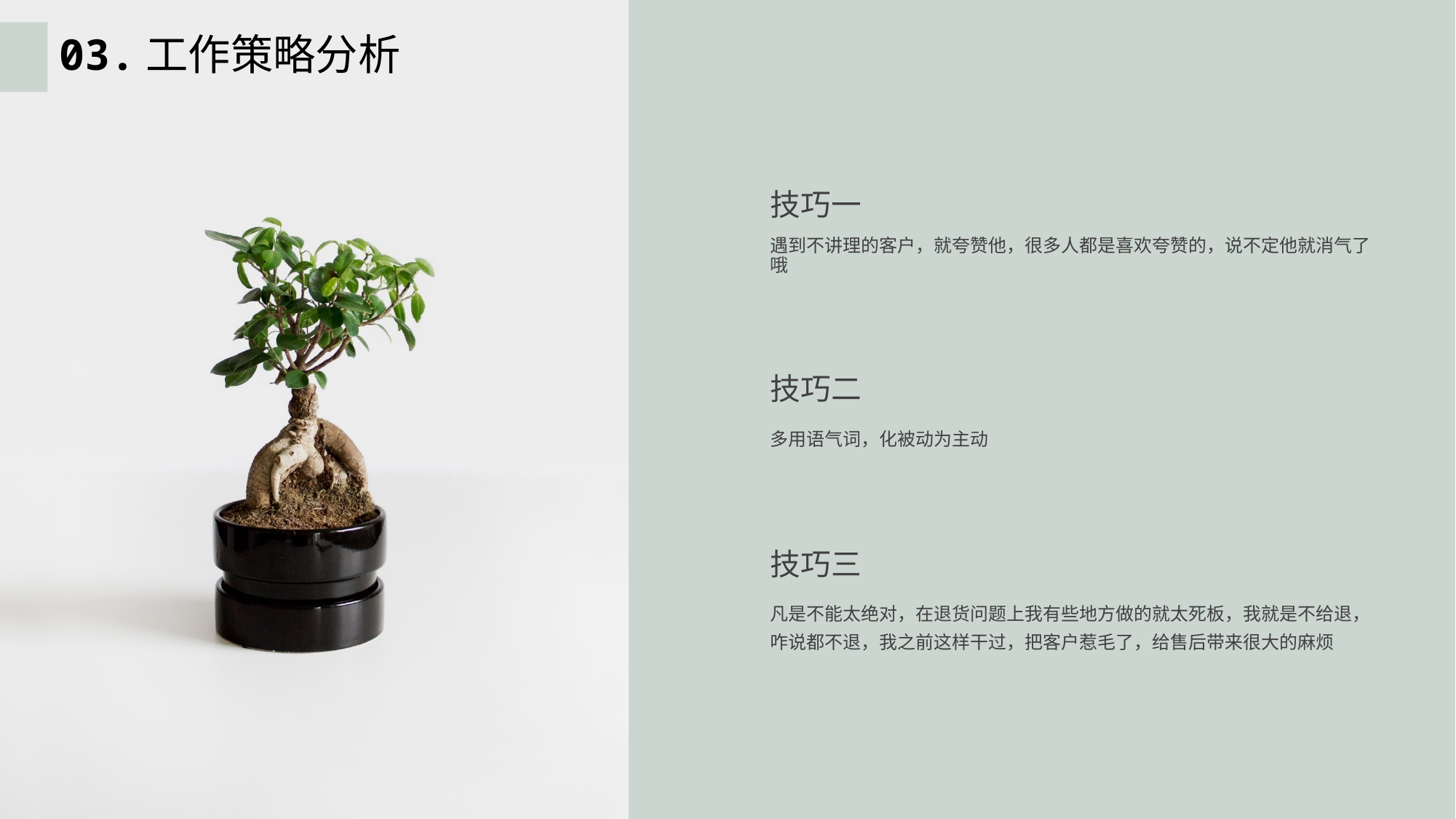

# 03.工作策略分析
技巧一
遇到不讲理的客户，就夸赞他，很多人都是喜欢夸赞的，说不定他就消气了哦
技巧二

多用语气词，化被动为主动
技巧三
凡是不能太绝对，在退货问题上我有些地方做的就太死板，我就是不给退，咋说都不退，我之前这样干过，把客户惹毛了，给售后带来很大的麻烦